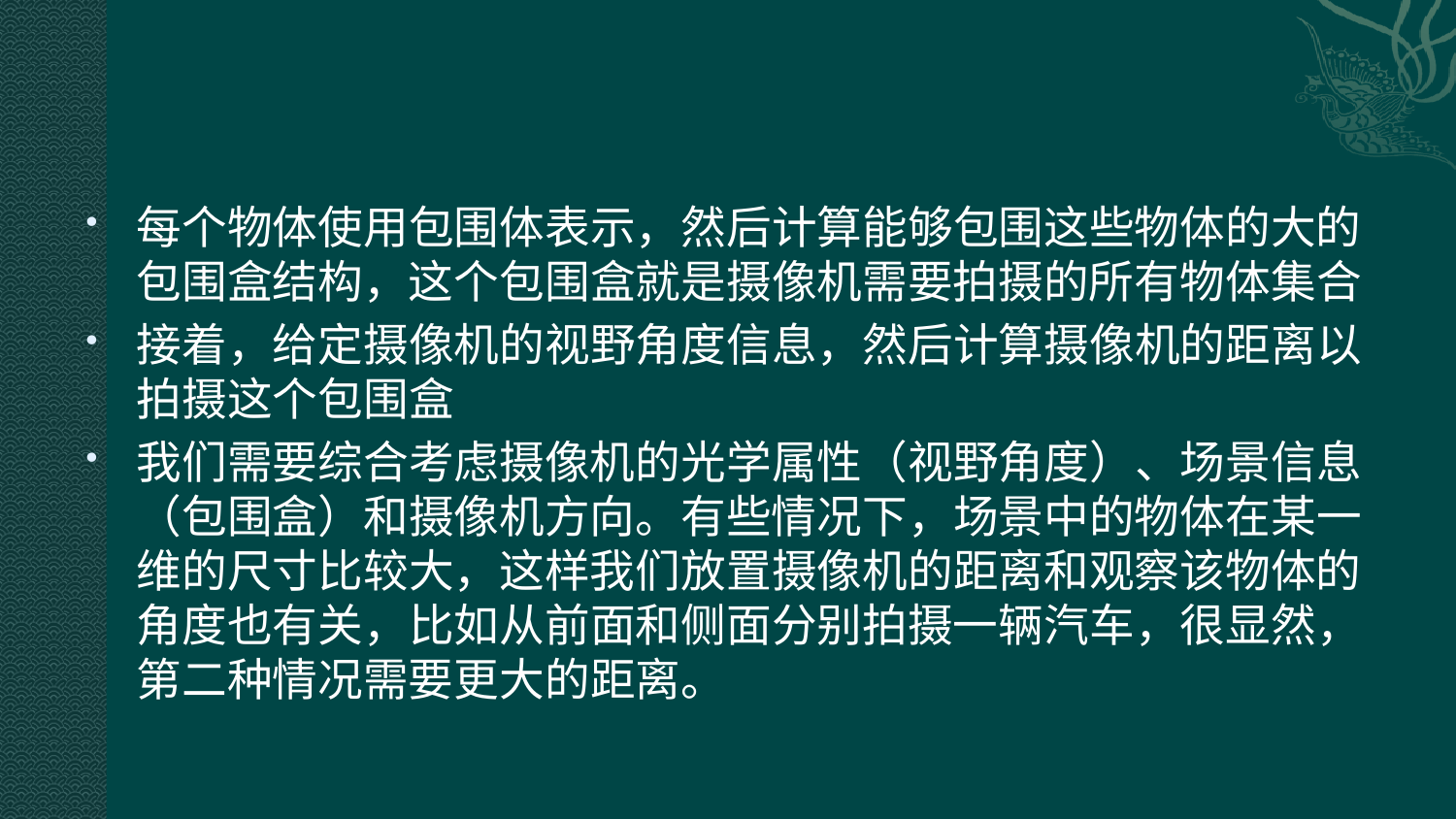

#
每个物体使用包围体表示，然后计算能够包围这些物体的大的包围盒结构，这个包围盒就是摄像机需要拍摄的所有物体集合
接着，给定摄像机的视野角度信息，然后计算摄像机的距离以拍摄这个包围盒
我们需要综合考虑摄像机的光学属性（视野角度）、场景信息（包围盒）和摄像机方向。有些情况下，场景中的物体在某一维的尺寸比较大，这样我们放置摄像机的距离和观察该物体的角度也有关，比如从前面和侧面分别拍摄一辆汽车，很显然，第二种情况需要更大的距离。